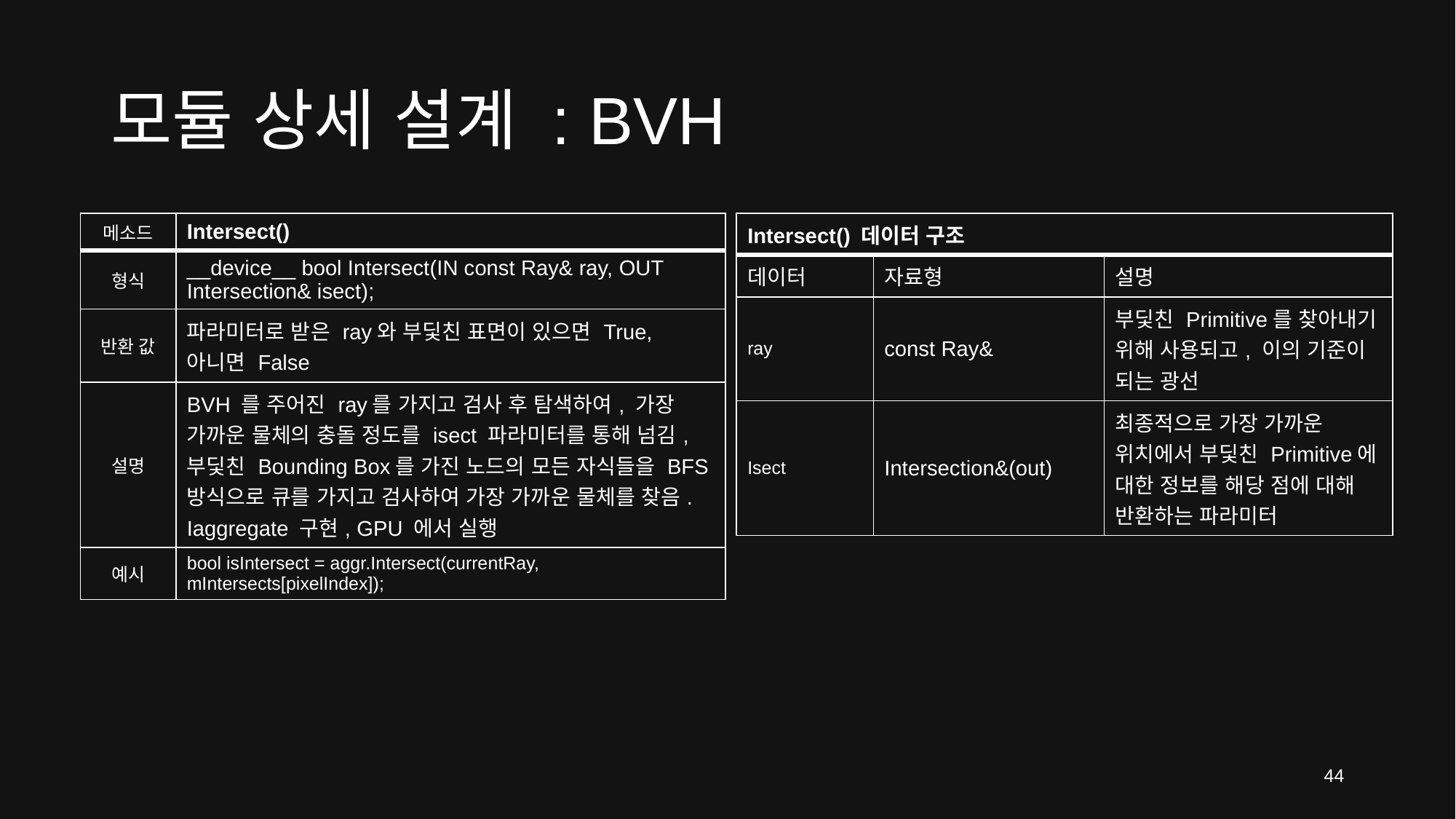

# 모듈 상세 설계 : BVH
| 메소드 | Intersect() |
| --- | --- |
| 형식 | \_\_device\_\_ bool Intersect(IN const Ray& ray, OUT Intersection& isect); |
| 반환 값 | 파라미터로 받은 ray와 부딫친 표면이 있으면 True, 아니면 False |
| 설명 | BVH 를 주어진 ray를 가지고 검사 후 탐색하여, 가장 가까운 물체의 충돌 정도를 isect 파라미터를 통해 넘김, 부딫친 Bounding Box를 가진 노드의 모든 자식들을 BFS 방식으로 큐를 가지고 검사하여 가장 가까운 물체를 찾음. Iaggregate 구현, GPU 에서 실행 |
| 예시 | bool isIntersect = aggr.Intersect(currentRay, mIntersects[pixelIndex]); |
| Intersect() 데이터 구조 |  |  |
| --- | --- | --- |
| 데이터 | 자료형 | 설명 |
| ray | const Ray& | 부딫친 Primitive를 찾아내기 위해 사용되고, 이의 기준이 되는 광선 |
| Isect | Intersection&(out) | 최종적으로 가장 가까운 위치에서 부딫친 Primitive에 대한 정보를 해당 점에 대해 반환하는 파라미터 |
44